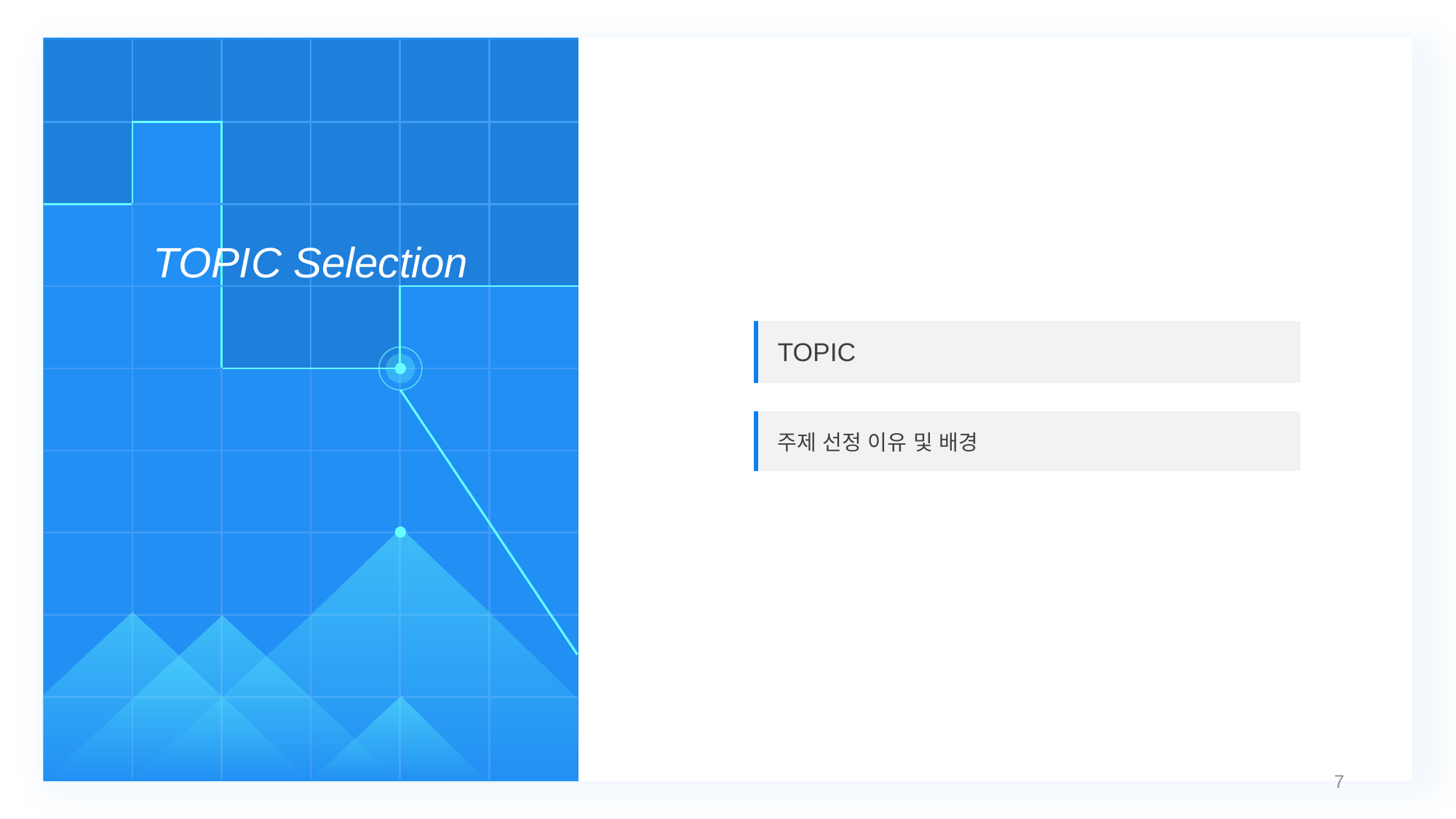

|  |  |  |  |  |  |
| --- | --- | --- | --- | --- | --- |
|  |  |  |  |  |  |
|  |  |  |  |  |  |
|  |  |  |  |  |  |
|  |  |  |  |  |  |
|  |  |  |  |  |  |
|  |  |  |  |  |  |
|  |  |  |  |  |  |
|  |  |  |  |  |  |
TOPIC Selection
| TOPIC |
| --- |
|  |
| 주제 선정 이유 및 배경 |

7